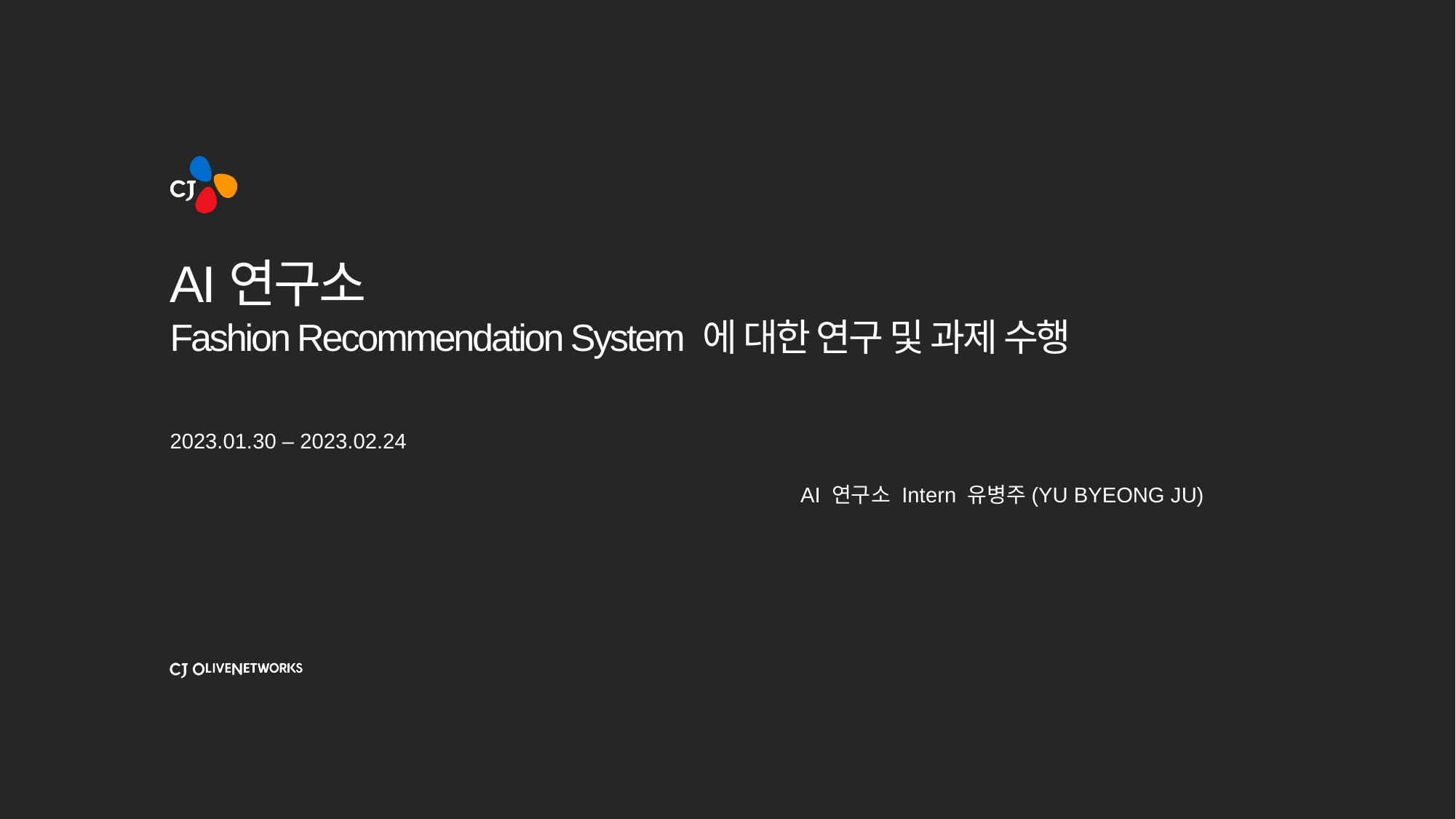

# AI연구소 Fashion Recommendation System 에 대한 연구 및 과제 수행
2023.01.30 – 2023.02.24
AI 연구소 Intern 유병주(YU BYEONG JU)